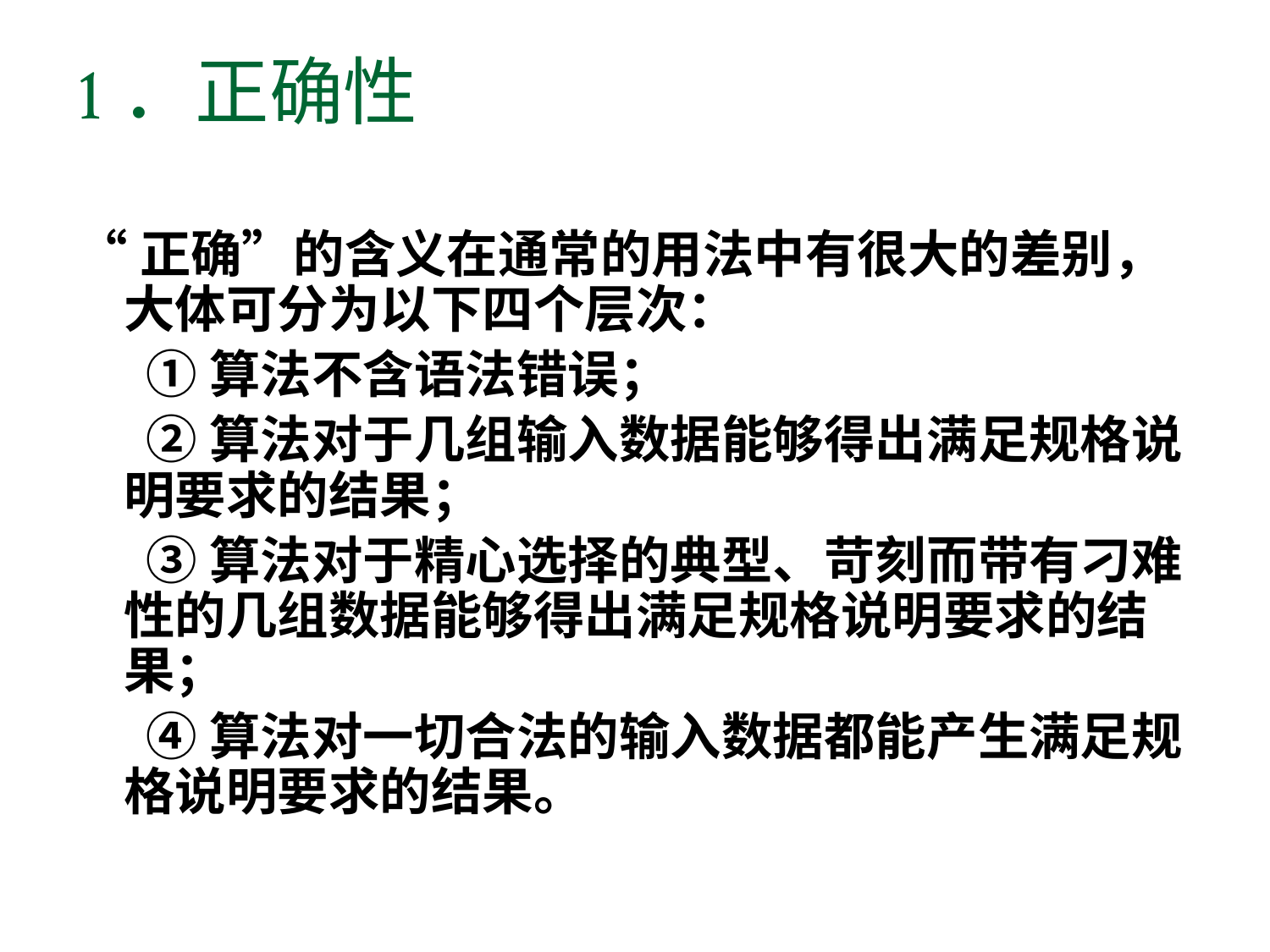

# 1．正确性
“正确”的含义在通常的用法中有很大的差别，大体可分为以下四个层次：
      ①算法不含语法错误；
      ②算法对于几组输入数据能够得出满足规格说明要求的结果；
      ③算法对于精心选择的典型、苛刻而带有刁难性的几组数据能够得出满足规格说明要求的结果；
      ④算法对一切合法的输入数据都能产生满足规格说明要求的结果。